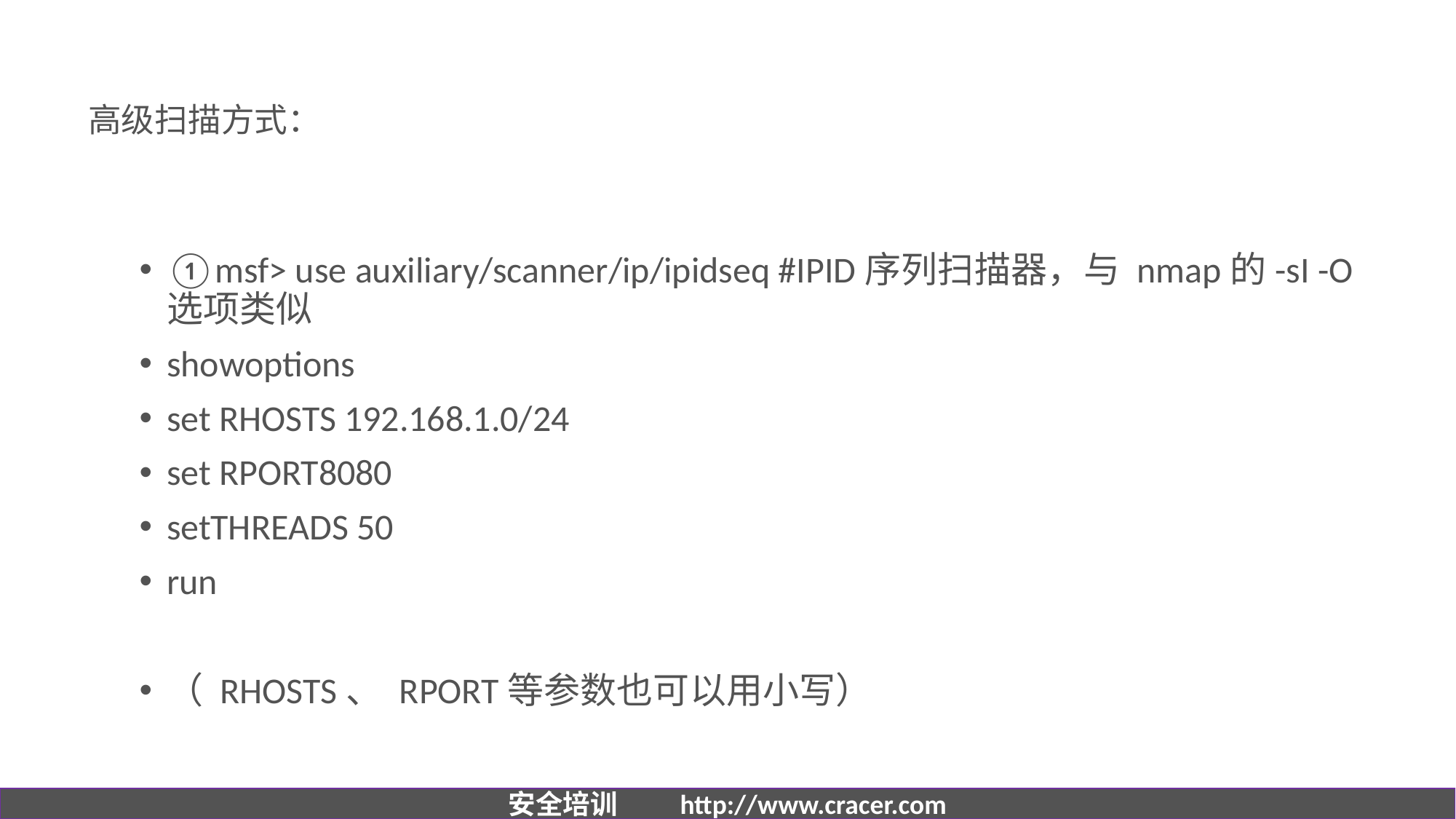

# 高级扫描方式：
①msf> use auxiliary/scanner/ip/ipidseq #IPID序列扫描器，与 nmap的-sI -O选项类似
showoptions
set RHOSTS 192.168.1.0/24
set RPORT8080
setTHREADS 50
run

（ RHOSTS、 RPORT等参数也可以用小写）